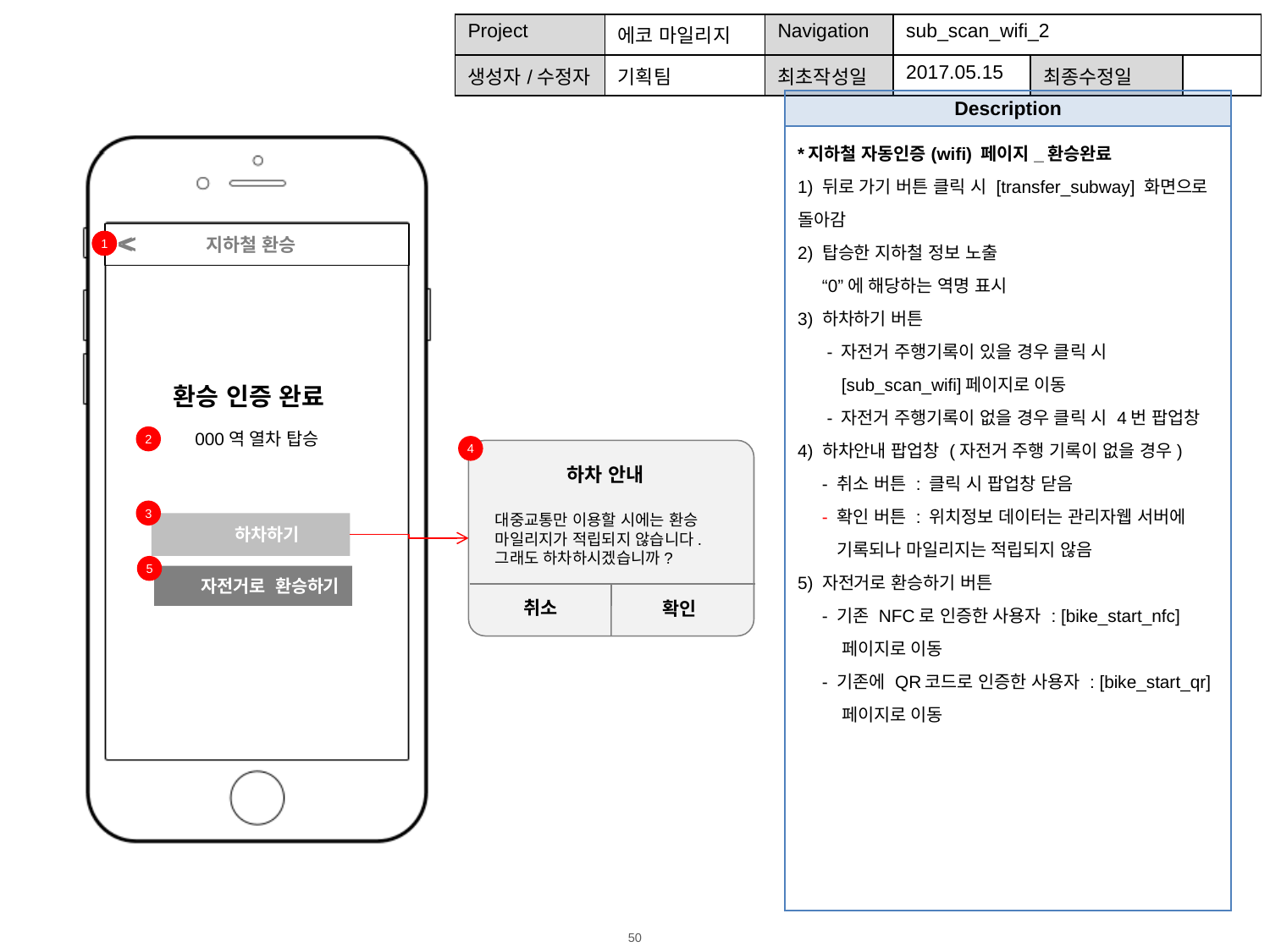

| Project | 에코 마일리지 | Navigation | sub\_scan\_wifi\_2 |  |  |
| --- | --- | --- | --- | --- | --- |
| 생성자/수정자 | 기획팀 | 최초작성일 | 2017.05.15 | 최종수정일 |  |
| Description |
| --- |
| \*지하철 자동인증(wifi) 페이지\_환승완료 1) 뒤로 가기 버튼 클릭 시 [transfer\_subway] 화면으로 돌아감 2) 탑승한 지하철 정보 노출 “0”에 해당하는 역명 표시 3) 하차하기 버튼 - 자전거 주행기록이 있을 경우 클릭 시 [sub\_scan\_wifi]페이지로 이동 - 자전거 주행기록이 없을 경우 클릭 시 4번 팝업창 4) 하차안내 팝업창 (자전거 주행 기록이 없을 경우) - 취소 버튼 : 클릭 시 팝업창 닫음 - 확인 버튼 : 위치정보 데이터는 관리자웹 서버에 기록되나 마일리지는 적립되지 않음 5) 자전거로 환승하기 버튼 - 기존 NFC로 인증한 사용자 : [bike\_start\_nfc] 페이지로 이동 - 기존에 QR코드로 인증한 사용자 : [bike\_start\_qr] 페이지로 이동 |
<
<
                 지하철 환승
1
1
환승 인증 완료
000역 열차 탑승
2
4

하차 안내
성공확률 50%
3
대중교통만 이용할 시에는 환승
마일리지가 적립되지 않습니다.
그래도 하차하시겠습니까?
      하차하기
5
   자전거로  환승하기
취소
확인
환승 인증 완료